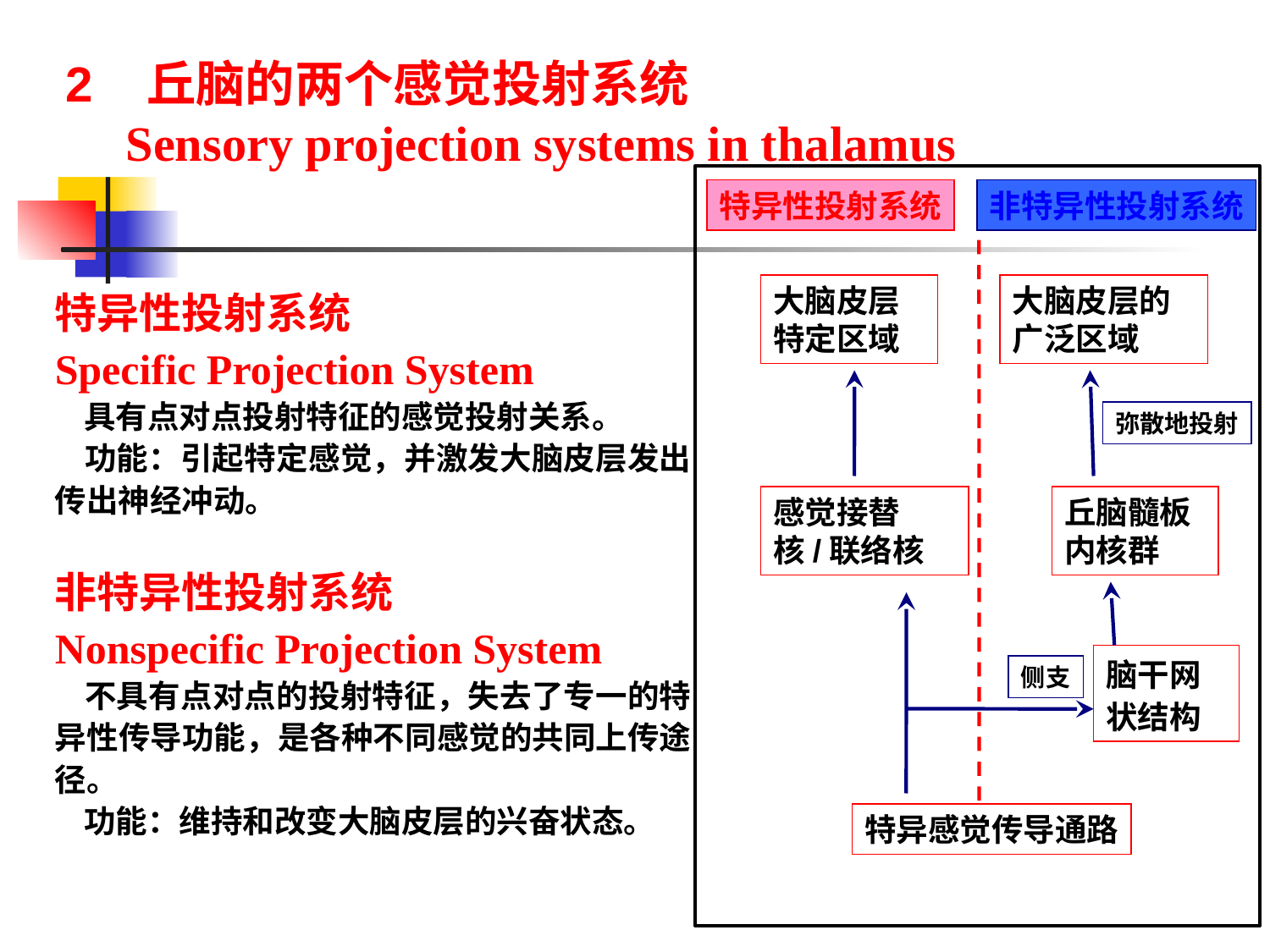

2   丘脑的两个感觉投射系统
      Sensory projection systems in thalamus

特异性投射系统
非特异性投射系统

大脑皮层特定区域
大脑皮层的广泛区域

弥散地投射
感觉接替核/联络核
丘脑髓板内核群

脑干网状结构
侧支

特异感觉传导通路
特异性投射系统
Specific Projection System
   具有点对点投射特征的感觉投射关系。
   功能：引起特定感觉，并激发大脑皮层发出传出神经冲动。

非特异性投射系统
Nonspecific Projection System
   不具有点对点的投射特征，失去了专一的特异性传导功能，是各种不同感觉的共同上传途径。
   功能：维持和改变大脑皮层的兴奋状态。